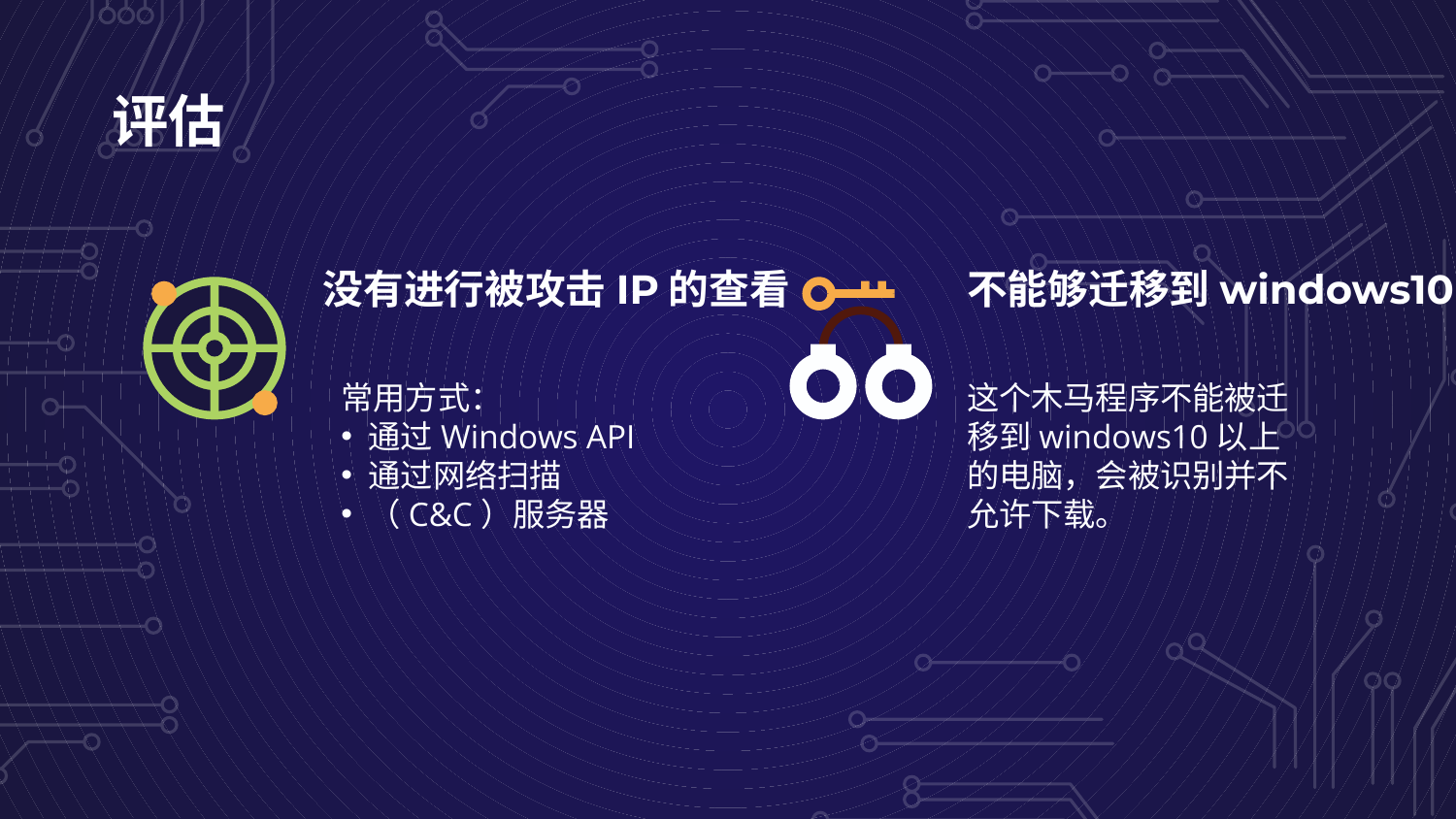

# 评估
不能够迁移到windows10
没有进行被攻击IP的查看

常用方式：
通过Windows API
通过网络扫描
（C&C）服务器

这个木马程序不能被迁移到windows10以上的电脑，会被识别并不允许下载。